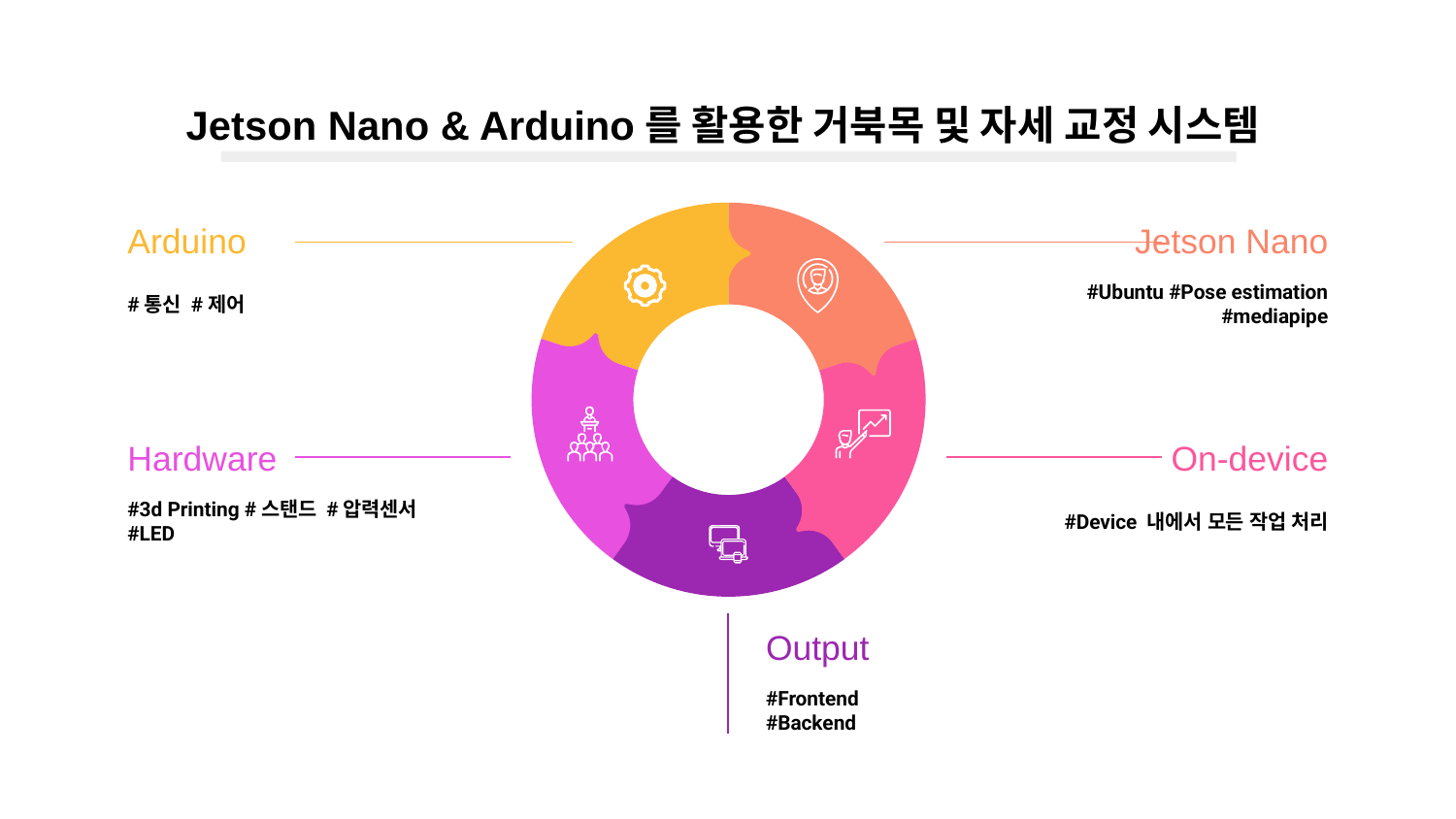

# Jetson Nano & Arduino를 활용한 거북목 및 자세 교정 시스템

Arduino
Jetson Nano
#Ubuntu #Pose estimation #mediapipe

#통신 #제어

On-device
#Device 내에서 모든 작업 처리
Hardware

#3d Printing #스탠드 #압력센서
#LED

Output
#Frontend
#Backend